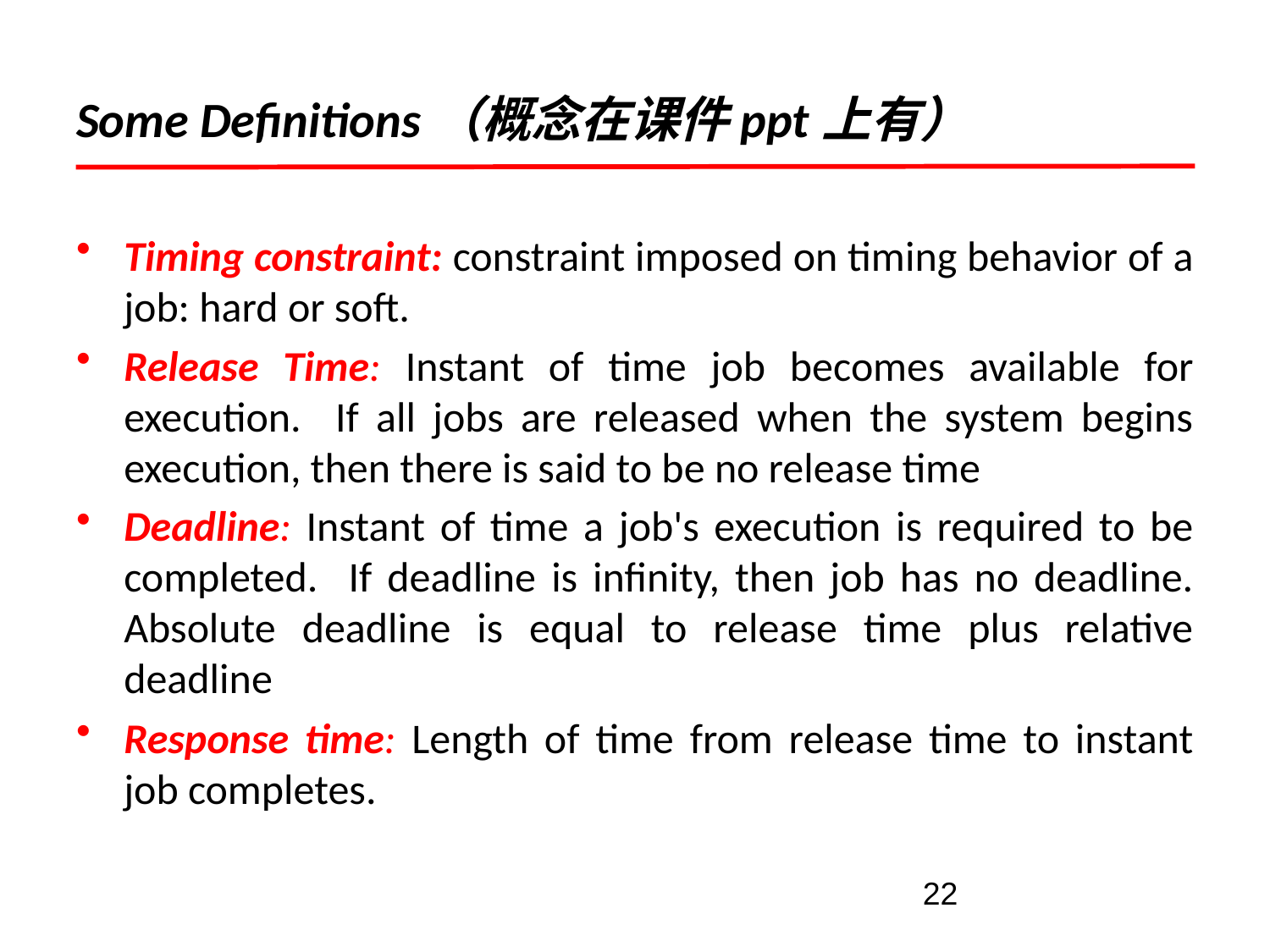

# Some Definitions（概念在课件ppt上有）
Timing constraint: constraint imposed on timing behavior of a job: hard or soft.
Release Time: Instant of time job becomes available for execution.  If all jobs are released when the system begins execution, then there is said to be no release time
Deadline: Instant of time a job's execution is required to be completed.  If deadline is infinity, then job has no deadline. Absolute deadline is equal to release time plus relative deadline
Response time: Length of time from release time to instant job completes.
22